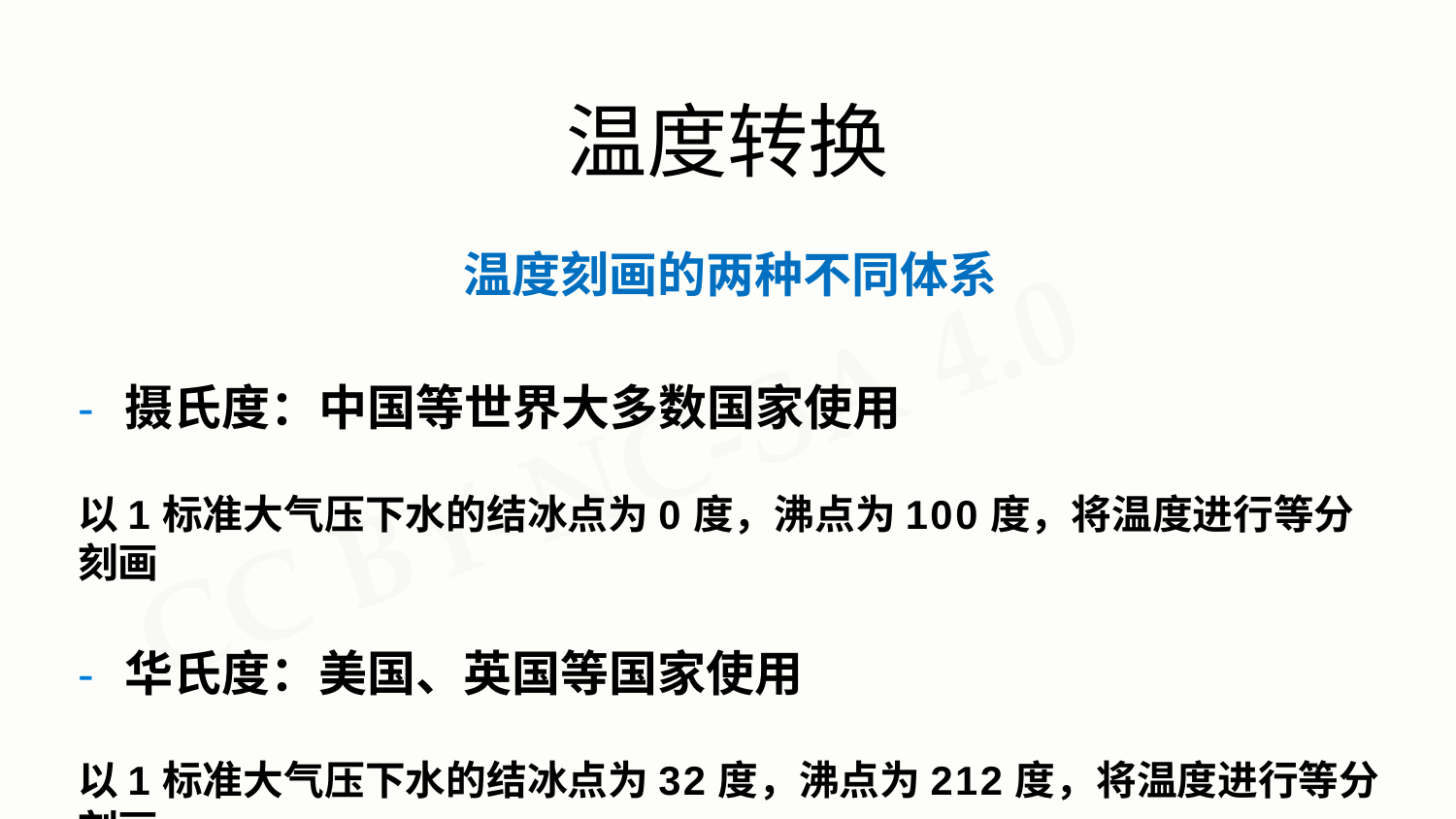

# 温度转换
温度刻画的两种不同体系

- 摄氏度：中国等世界大多数国家使用

以1标准大气压下水的结冰点为0度，沸点为100度，将温度进行等分刻画

- 华氏度：美国、英国等国家使用

以1标准大气压下水的结冰点为32度，沸点为212度，将温度进行等分刻画